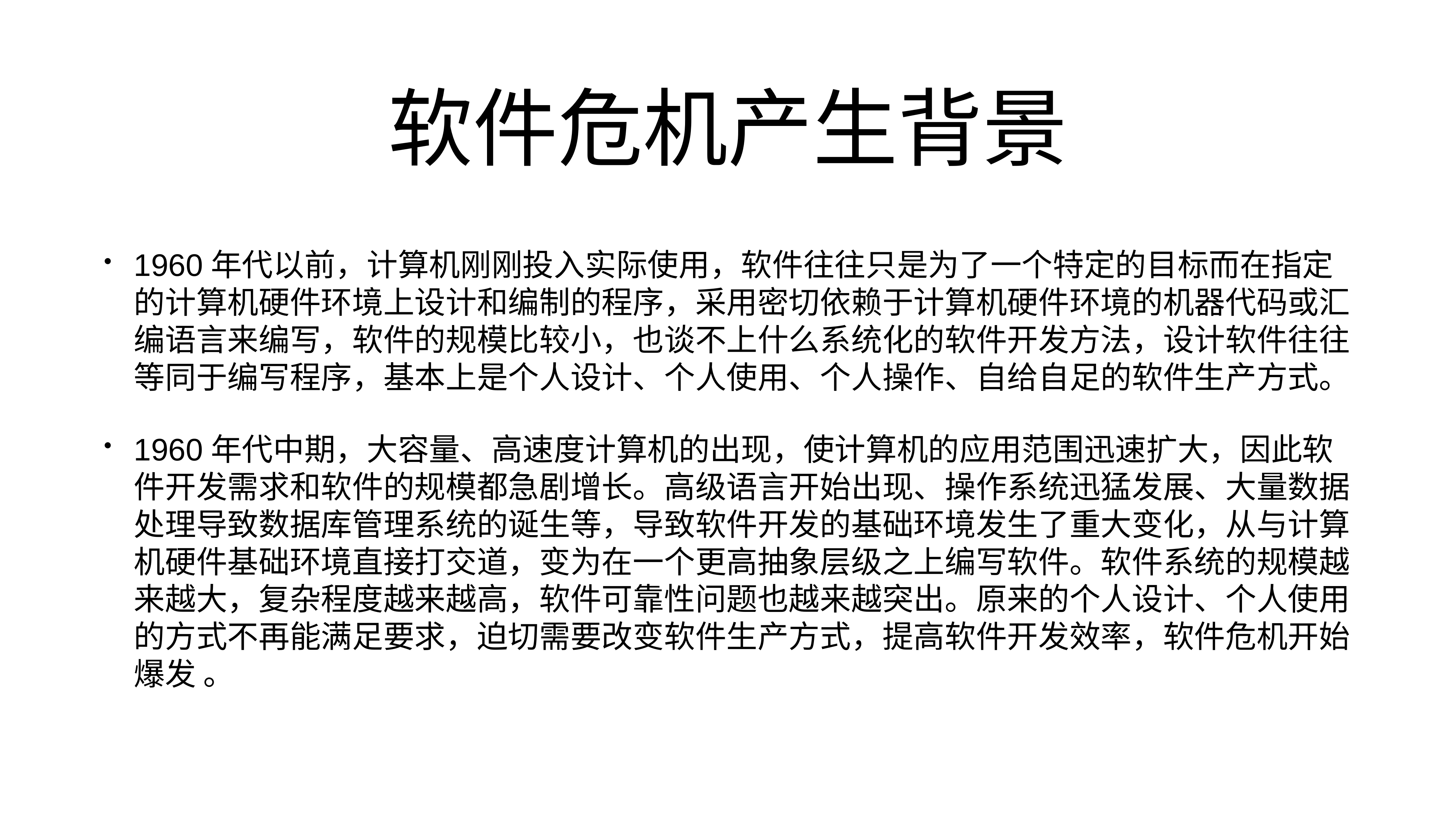

# 软件危机产生背景
1960年代以前，计算机刚刚投入实际使用，软件往往只是为了一个特定的目标而在指定的计算机硬件环境上设计和编制的程序，采用密切依赖于计算机硬件环境的机器代码或汇编语言来编写，软件的规模比较小，也谈不上什么系统化的软件开发方法，设计软件往往等同于编写程序，基本上是个人设计、个人使用、个人操作、自给自足的软件生产方式。
1960年代中期，大容量、高速度计算机的出现，使计算机的应用范围迅速扩大，因此软件开发需求和软件的规模都急剧增长。高级语言开始出现、操作系统迅猛发展、大量数据处理导致数据库管理系统的诞生等，导致软件开发的基础环境发生了重大变化，从与计算机硬件基础环境直接打交道，变为在一个更高抽象层级之上编写软件。软件系统的规模越来越大，复杂程度越来越高，软件可靠性问题也越来越突出。原来的个人设计、个人使用的方式不再能满足要求，迫切需要改变软件生产方式，提高软件开发效率，软件危机开始爆发 。